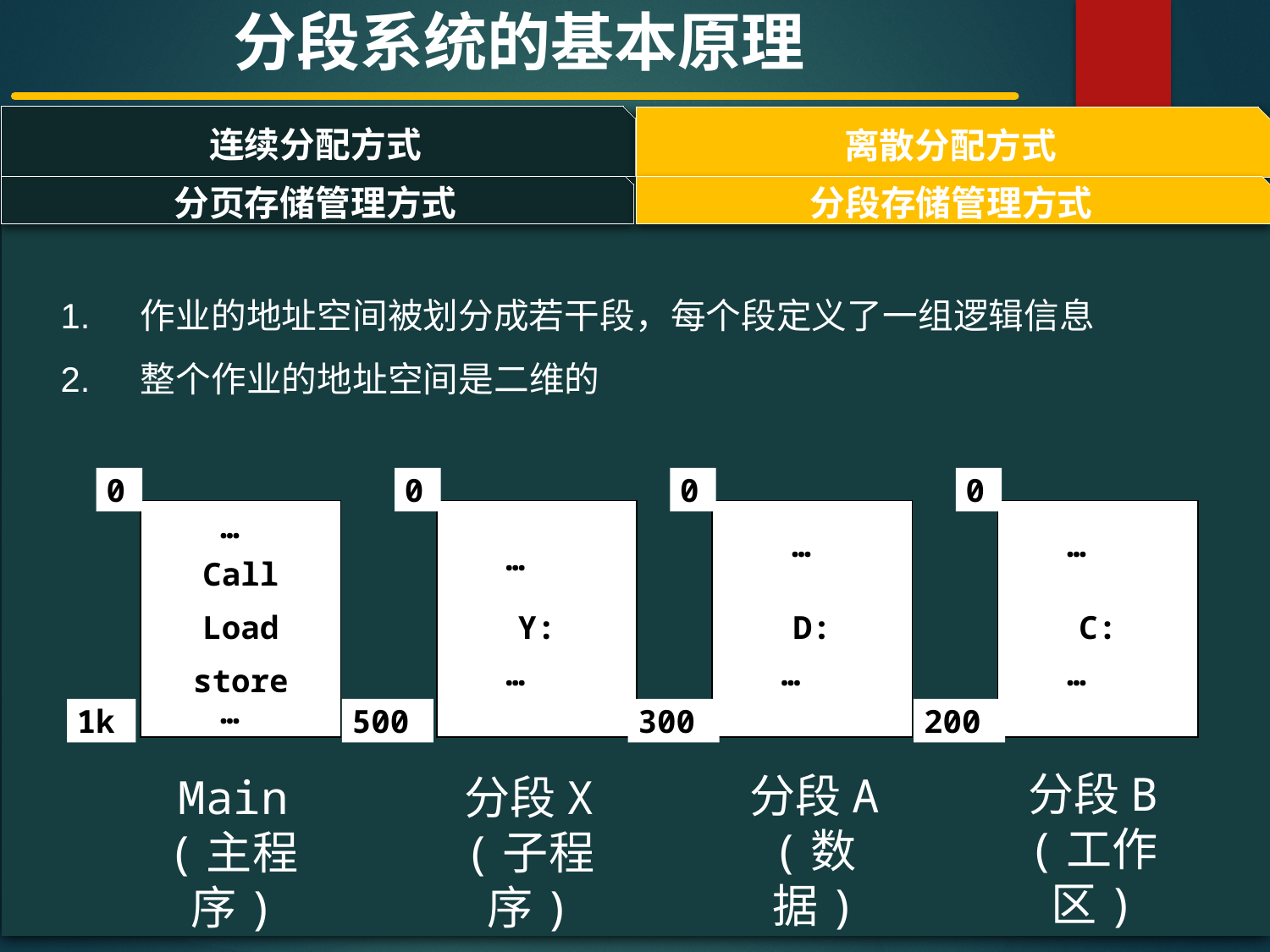

分段系统的基本原理
连续分配方式
离散分配方式
#
分页存储管理方式
分段存储管理方式
 作业的地址空间被划分成若干段，每个段定义了一组逻辑信息
 整个作业的地址空间是二维的
0
Call
Load
store
…
…
1k
0
Y:
…
…
500
0
D:
…
…
300
0
C:
…
…
200
分段B
(工作区)
分段A
(数据)
分段X
(子程序)
Main
(主程序)